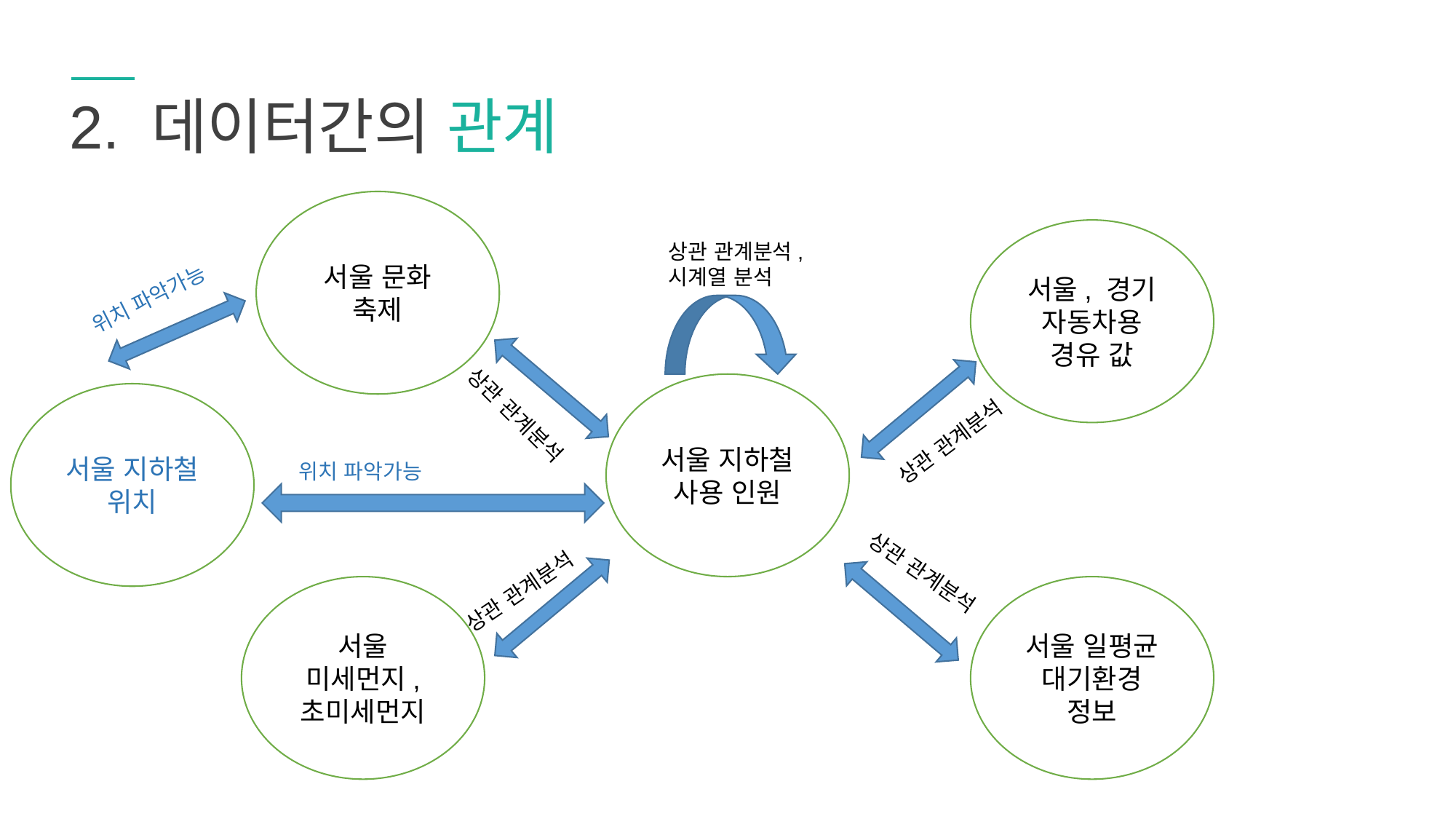

2. 데이터간의 관계
서울 문화 축제
서울, 경기 자동차용 경유 값
상관 관계분석,
시계열 분석

위치 파악가능

서울 지하철 사용 인원
서울 지하철 위치
상관 관계분석
상관 관계분석
위치 파악가능

상관 관계분석
상관 관계분석
서울 일평균 대기환경 정보
서울 미세먼지, 초미세먼지